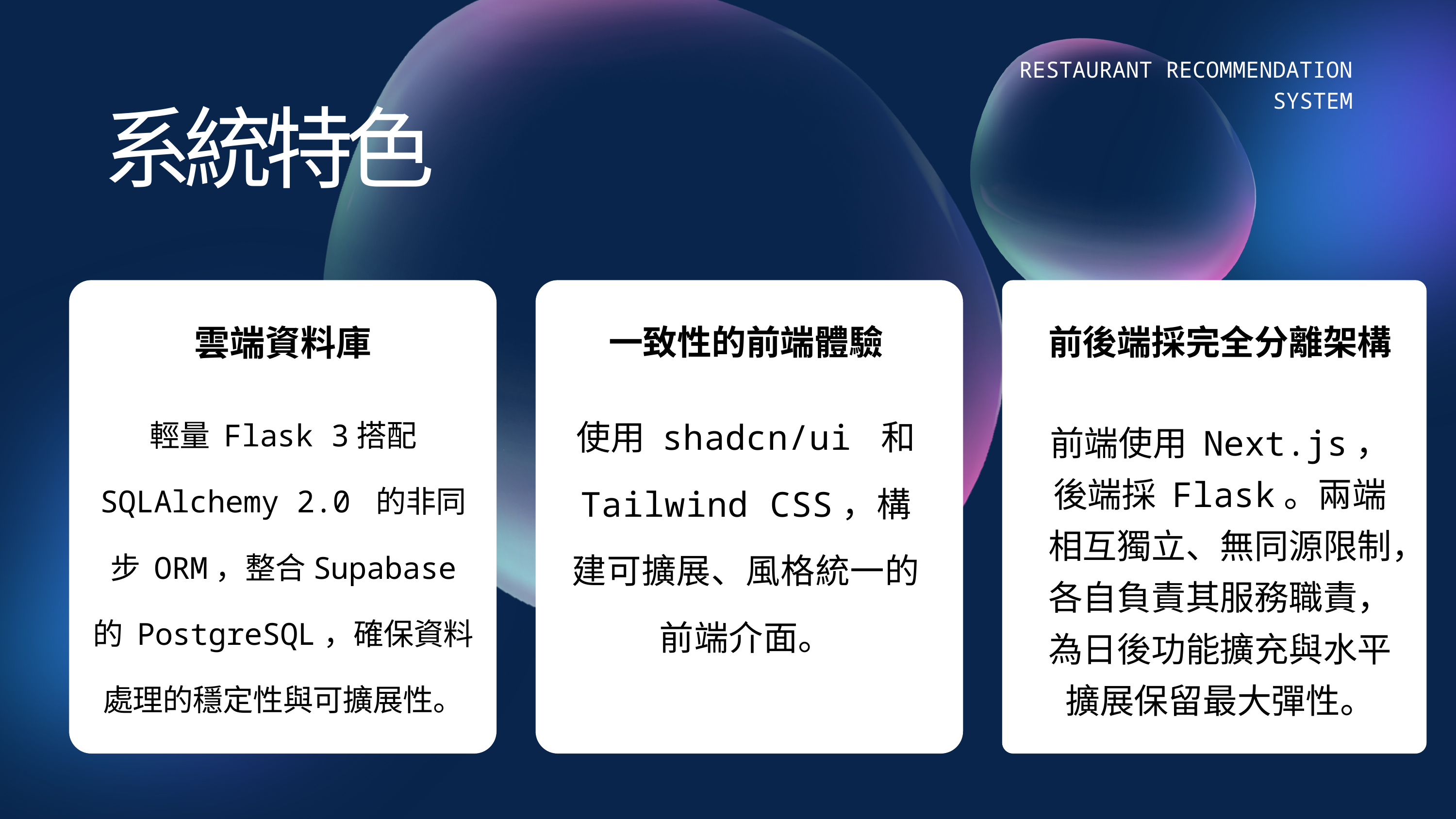

RESTAURANT RECOMMENDATION SYSTEM
系統特色

雲端資料庫

一致性的前端體驗
前後端採完全分離架構
輕量 Flask 3搭配 SQLAlchemy 2.0 的非同步 ORM，整合Supabase 的 PostgreSQL，確保資料處理的穩定性與可擴展性。
使用 shadcn/ui 和 Tailwind CSS，構建可擴展、風格統一的前端介面。
前端使用 Next.js，後端採 Flask。兩端相互獨立、無同源限制，各自負責其服務職責，為日後功能擴充與水平擴展保留最大彈性。